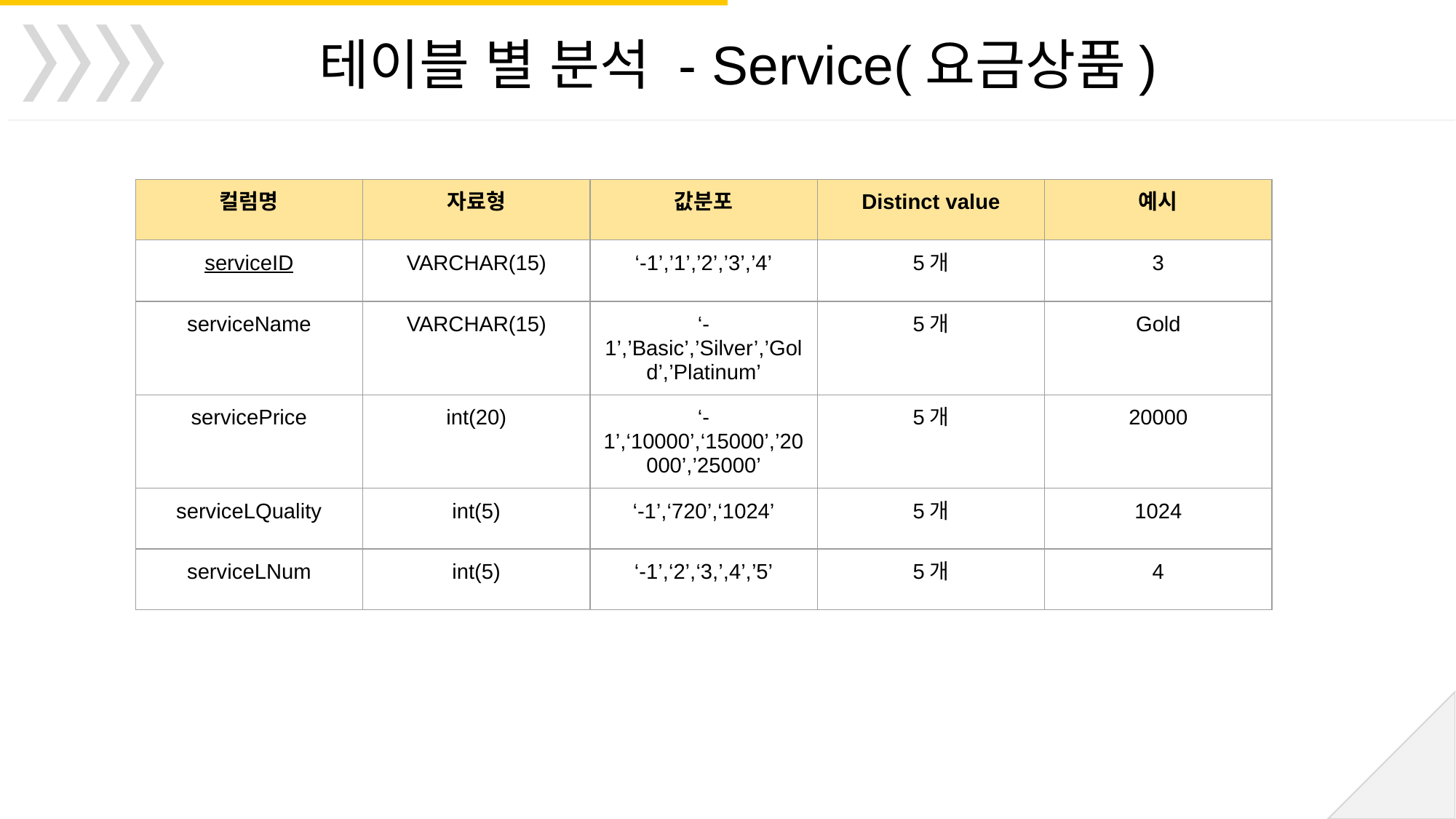

테이블 별 분석 - Service(요금상품)

| 컬럼명 | 자료형 | 값분포 | Distinct value | 예시 |
| --- | --- | --- | --- | --- |
| serviceID | VARCHAR(15) | ‘-1’,’1’,’2’,’3’,’4’ | 5개 | 3 |
| serviceName | VARCHAR(15) | ‘-1’,’Basic’,’Silver’,’Gold’,’Platinum’ | 5개 | Gold |
| servicePrice | int(20) | ‘-1’,‘10000’,‘15000’,’20000’,’25000’ | 5개 | 20000 |
| serviceLQuality | int(5) | ‘-1’,‘720’,‘1024’ | 5개 | 1024 |
| serviceLNum | int(5) | ‘-1’,‘2’,‘3,’,4’,’5’ | 5개 | 4 |